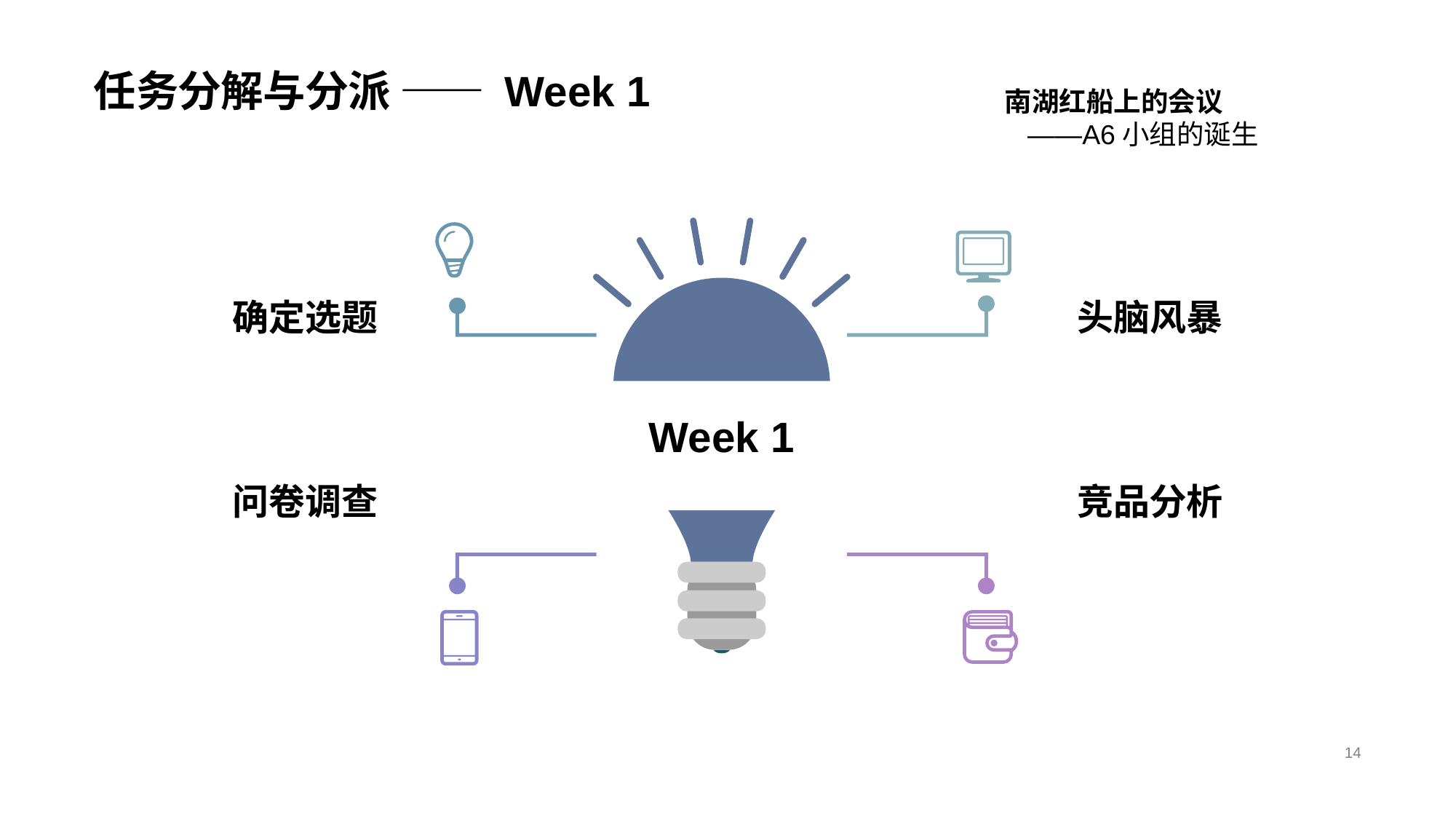

# 任务分解与分派 —— Week 1
南湖红船上的会议
   ——A6小组的诞生

确定选题

头脑风暴
Week 1
问卷调查
竞品分析

14